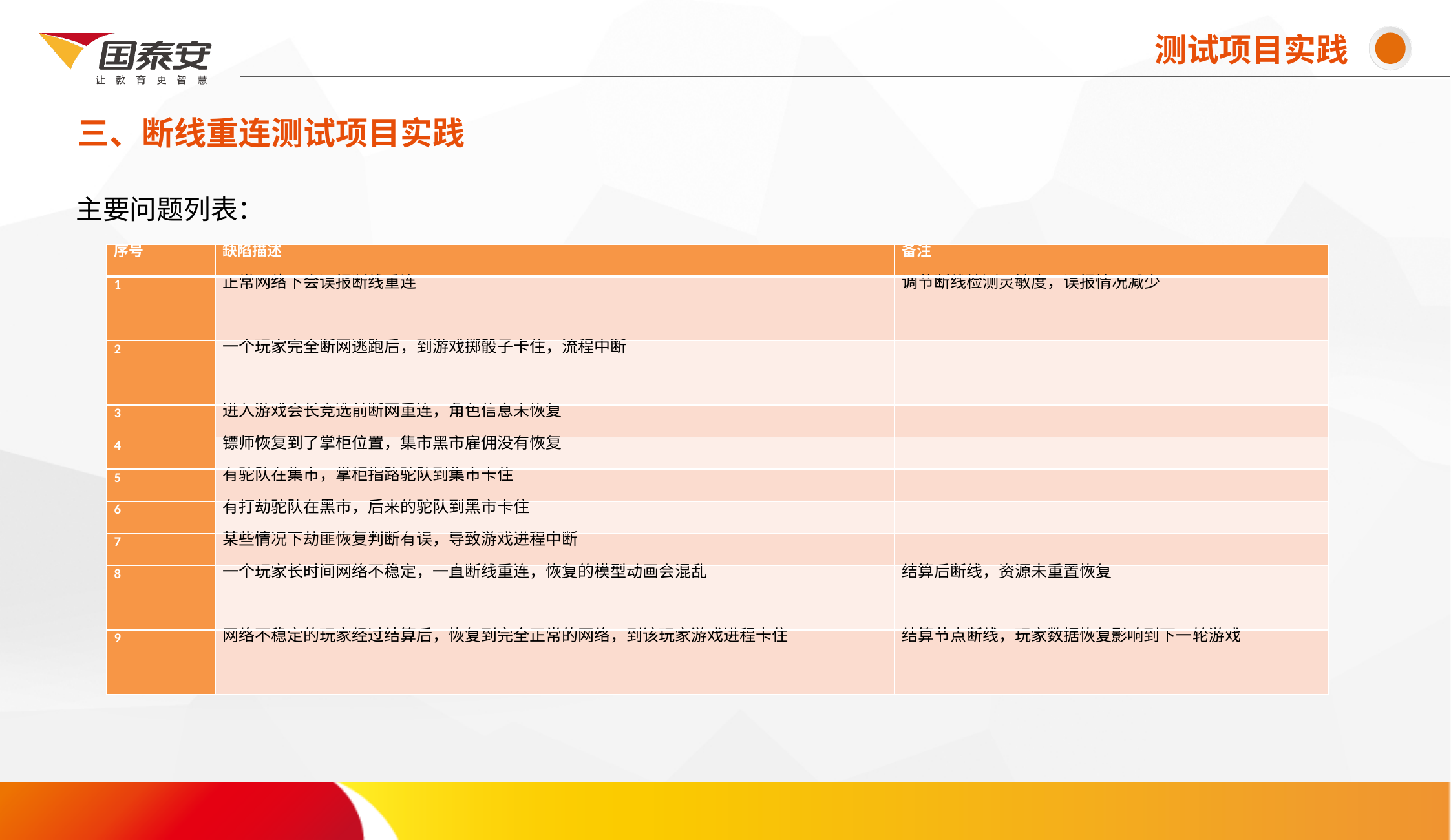

测试项目实践
三、断线重连测试项目实践
# 主要问题列表：
| 序号 | 缺陷描述 | 备注 |
| --- | --- | --- |
| 1 | 正常网络下会误报断线重连 | 调节断线检测灵敏度，误报情况减少 |
| 2 | 一个玩家完全断网逃跑后，到游戏掷骰子卡住，流程中断 |  |
| 3 | 进入游戏会长竞选前断网重连，角色信息未恢复 |  |
| 4 | 镖师恢复到了掌柜位置，集市黑市雇佣没有恢复 |  |
| 5 | 有驼队在集市，掌柜指路驼队到集市卡住 |  |
| 6 | 有打劫驼队在黑市，后来的驼队到黑市卡住 |  |
| 7 | 某些情况下劫匪恢复判断有误，导致游戏进程中断 |  |
| 8 | 一个玩家长时间网络不稳定，一直断线重连，恢复的模型动画会混乱 | 结算后断线，资源未重置恢复 |
| 9 | 网络不稳定的玩家经过结算后，恢复到完全正常的网络，到该玩家游戏进程卡住 | 结算节点断线，玩家数据恢复影响到下一轮游戏 |